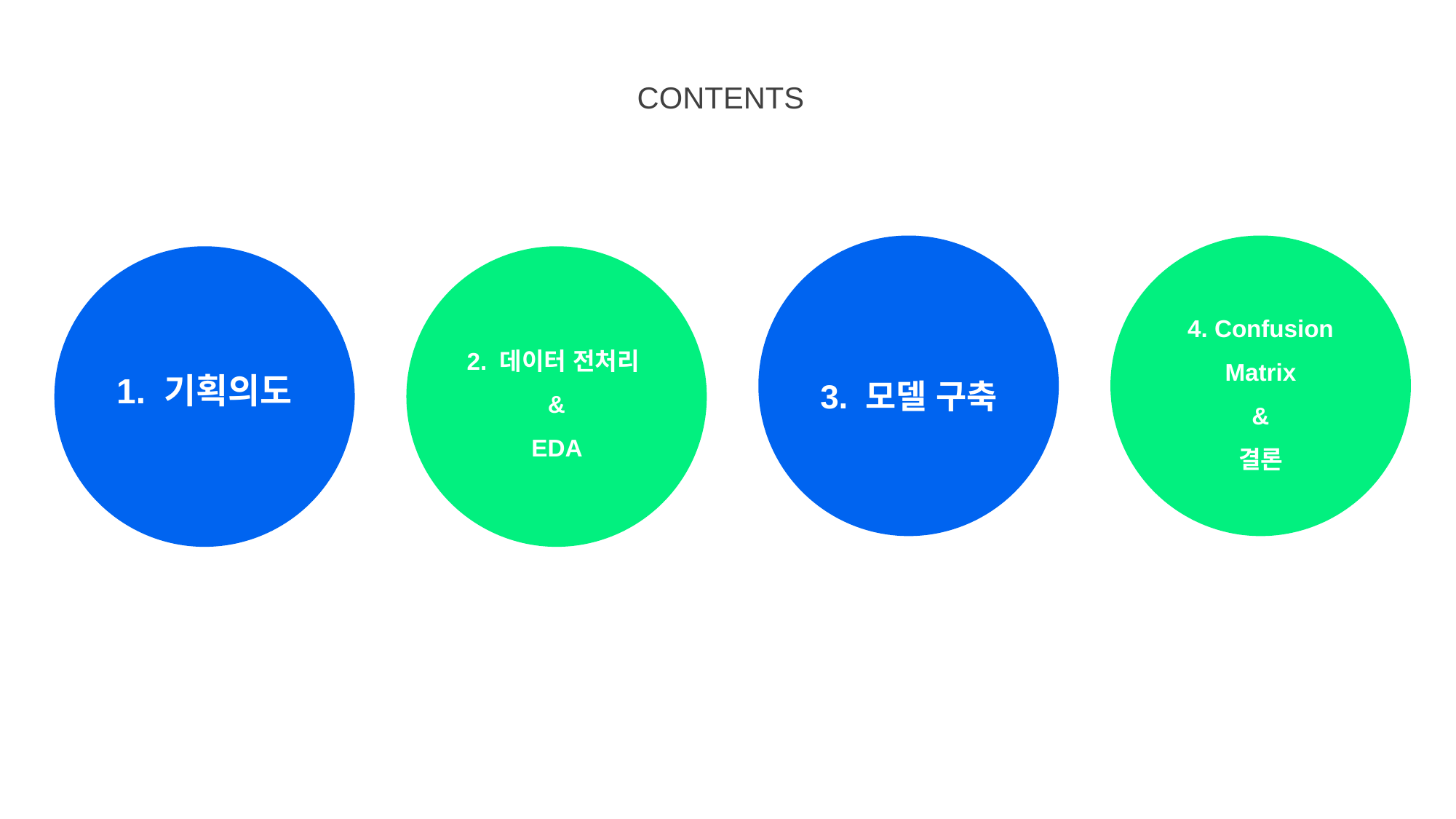

CONTENTS
3. 모델 구축
4. Confusion Matrix
&
결론

1. 기획의도

2. 데이터 전처리
&
 EDA